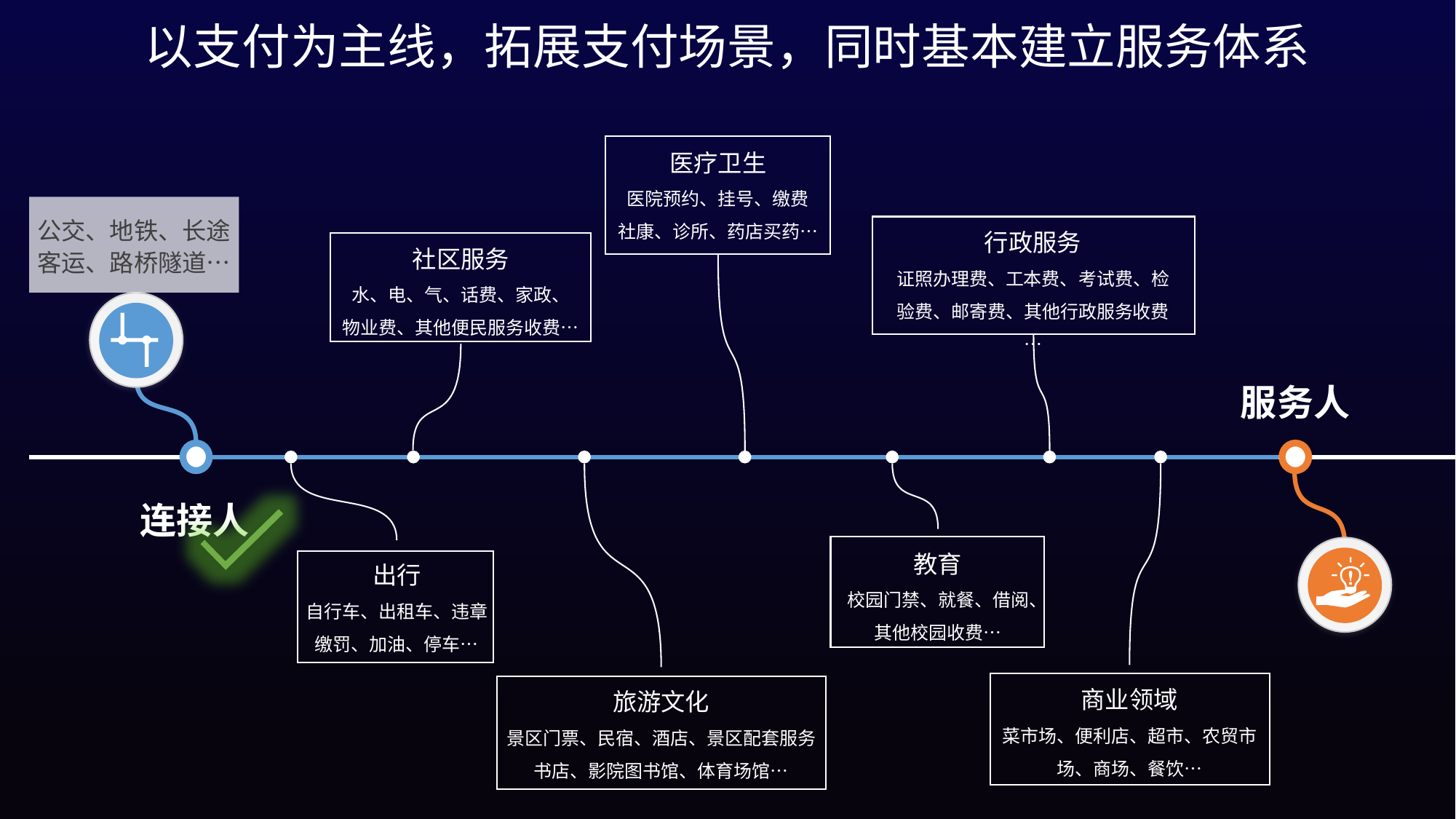

以支付为主线，拓展支付场景，同时基本建立服务体系
医疗卫生
医院预约、挂号、缴费
社康、诊所、药店买药…

公交、地铁、长途客运、路桥隧道…
行政服务
证照办理费、工本费、考试费、检验费、邮寄费、其他行政服务收费…

社区服务
水、电、气、话费、家政、
物业费、其他便民服务收费…

服务人

连接人

教育
校园门禁、就餐、借阅、
其他校园收费…

出行
自行车、出租车、违章缴罚、加油、停车…

商业领域
菜市场、便利店、超市、农贸市场、商场、餐饮…
旅游文化
景区门票、民宿、酒店、景区配套服务
书店、影院图书馆、体育场馆…